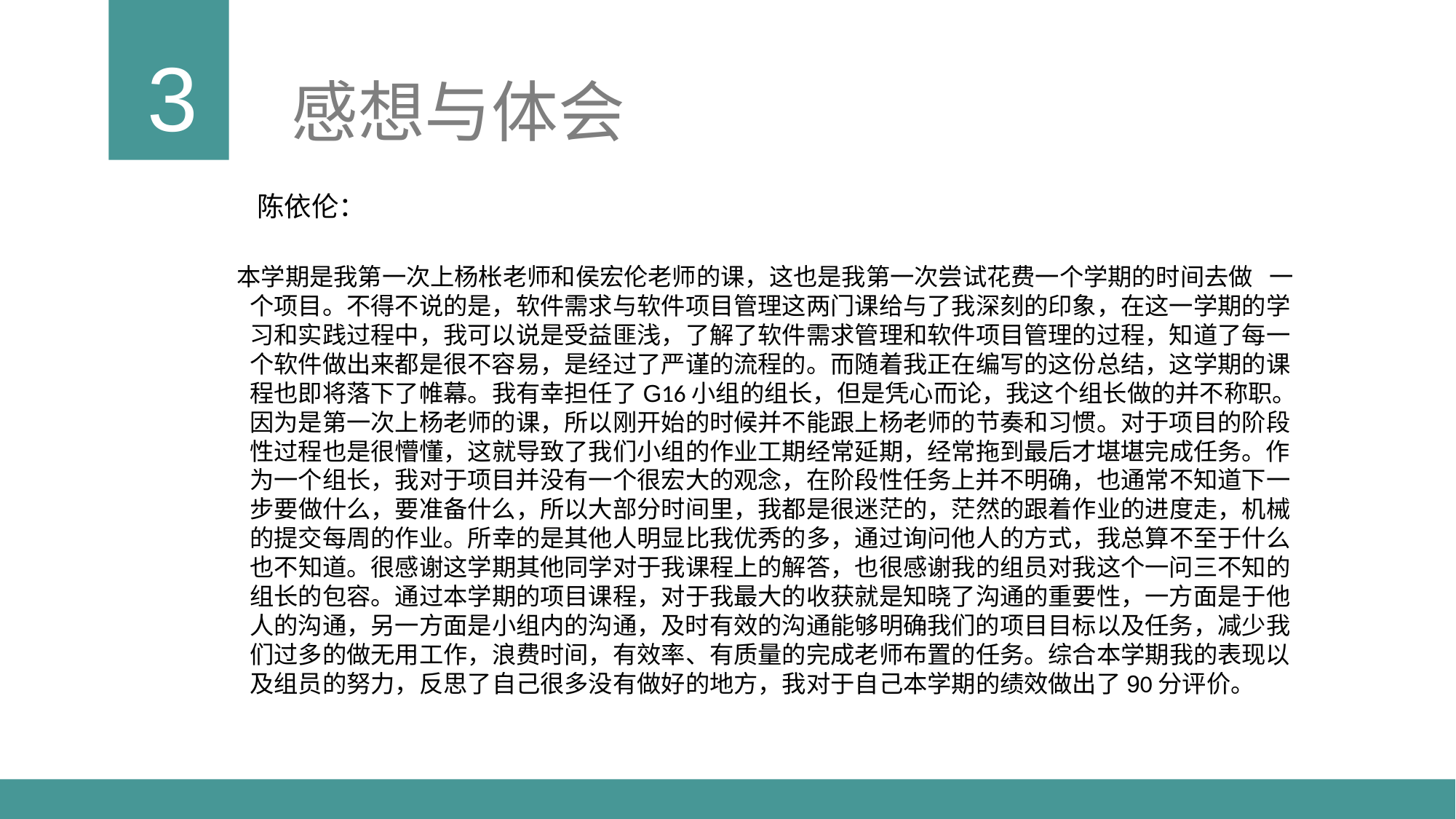

3
感想与体会
陈依伦：
         本学期是我第一次上杨枨老师和侯宏伦老师的课，这也是我第一次尝试花费一个学期的时间去做   一个项目。不得不说的是，软件需求与软件项目管理这两门课给与了我深刻的印象，在这一学期的学习和实践过程中，我可以说是受益匪浅，了解了软件需求管理和软件项目管理的过程，知道了每一个软件做出来都是很不容易，是经过了严谨的流程的。而随着我正在编写的这份总结，这学期的课程也即将落下了帷幕。我有幸担任了G16小组的组长，但是凭心而论，我这个组长做的并不称职。因为是第一次上杨老师的课，所以刚开始的时候并不能跟上杨老师的节奏和习惯。对于项目的阶段性过程也是很懵懂，这就导致了我们小组的作业工期经常延期，经常拖到最后才堪堪完成任务。作为一个组长，我对于项目并没有一个很宏大的观念，在阶段性任务上并不明确，也通常不知道下一步要做什么，要准备什么，所以大部分时间里，我都是很迷茫的，茫然的跟着作业的进度走，机械的提交每周的作业。所幸的是其他人明显比我优秀的多，通过询问他人的方式，我总算不至于什么也不知道。很感谢这学期其他同学对于我课程上的解答，也很感谢我的组员对我这个一问三不知的组长的包容。通过本学期的项目课程，对于我最大的收获就是知晓了沟通的重要性，一方面是于他人的沟通，另一方面是小组内的沟通，及时有效的沟通能够明确我们的项目目标以及任务，减少我们过多的做无用工作，浪费时间，有效率、有质量的完成老师布置的任务。综合本学期我的表现以及组员的努力，反思了自己很多没有做好的地方，我对于自己本学期的绩效做出了90分评价。